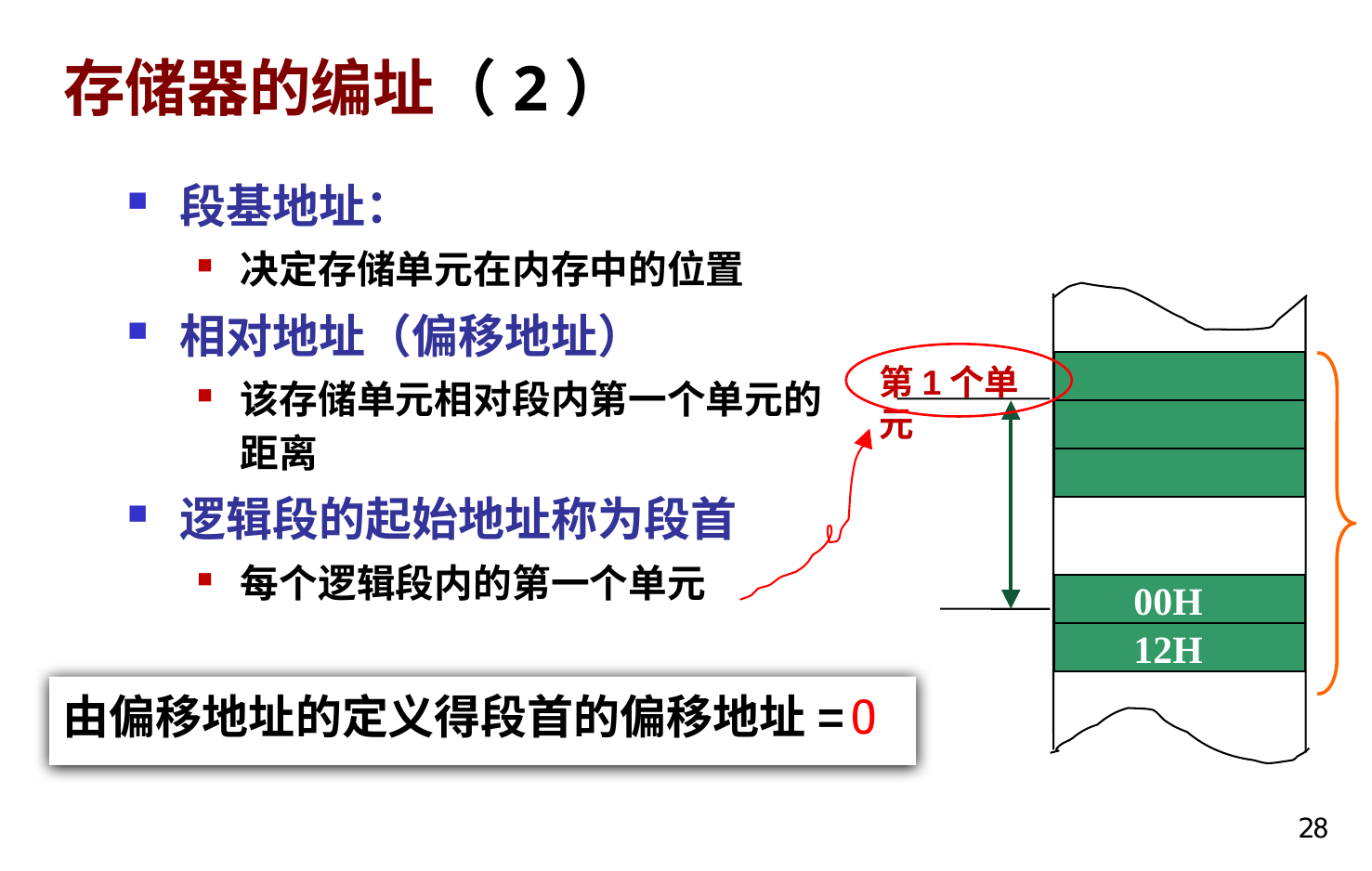

# 存储器的编址（2）
段基地址：
决定存储单元在内存中的位置
相对地址（偏移地址）
该存储单元相对段内第一个单元的距离
逻辑段的起始地址称为段首
每个逻辑段内的第一个单元

00H

12H

第1个单元

由偏移地址的定义得段首的偏移地址=
0
28